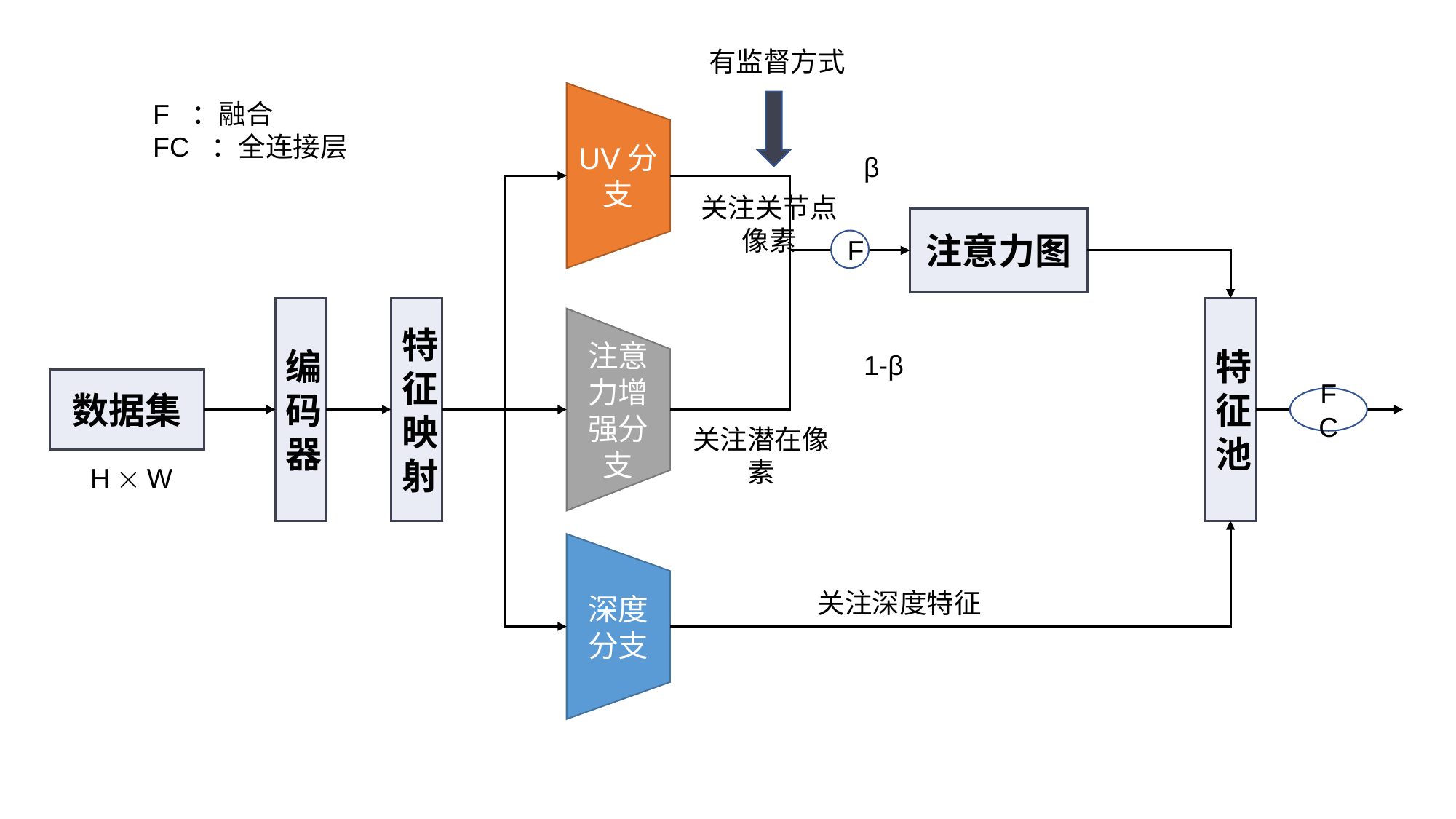

整体框架
有监督方式
F  ：融合
FC  ：全连接层

UV分支
β
关注关节点像素
注意力图
F
特征池
特征映射
编码器
1-β
注意力增强分支
数据集
FC
关注潜在像素
H × W
深度分支
关注深度特征